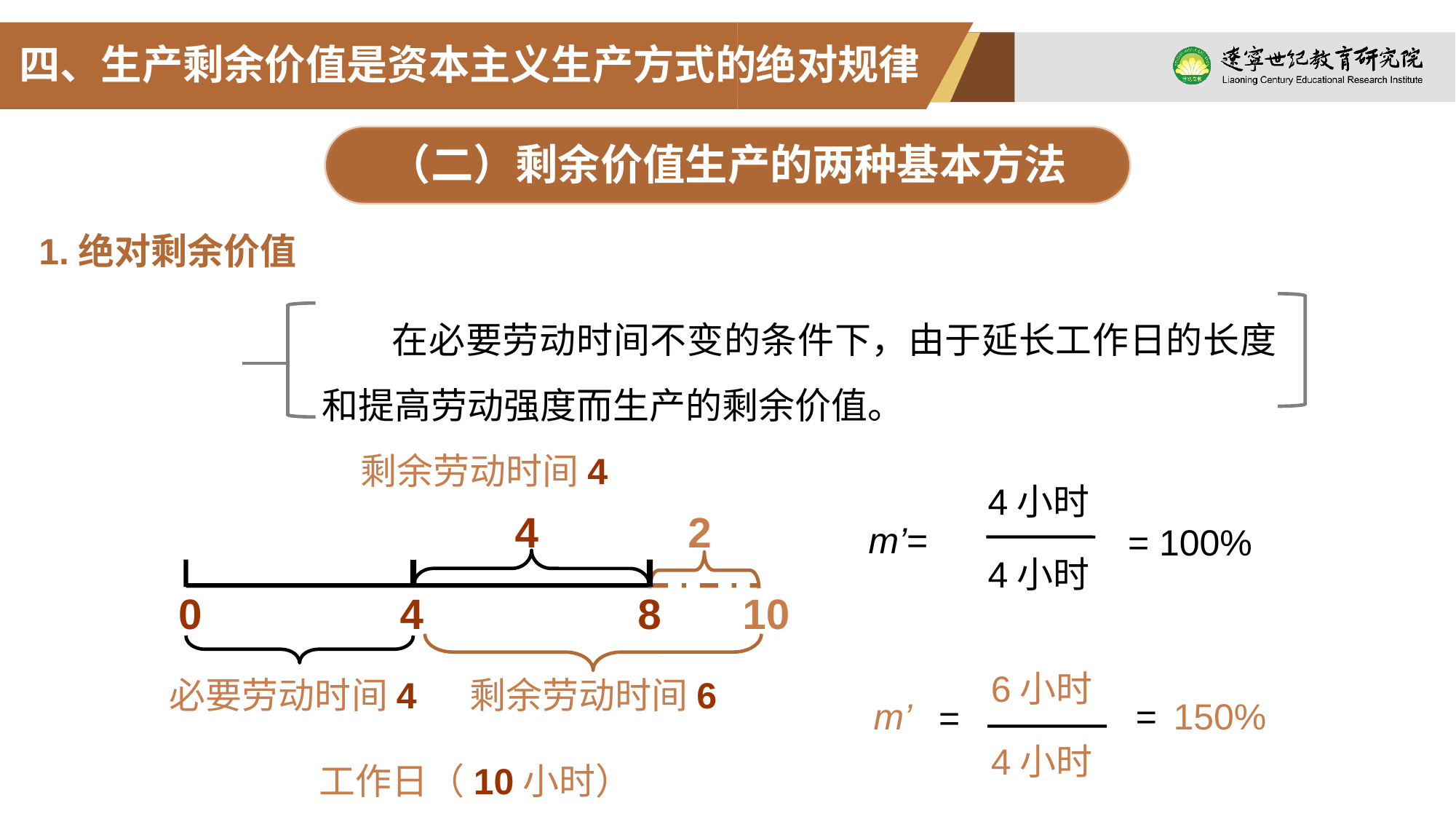

四、生产剩余价值是资本主义生产方式的绝对规律
（二）剩余价值生产的两种基本方法
1.绝对剩余价值
       在必要劳动时间不变的条件下，由于延长工作日的长度和提高劳动强度而生产的剩余价值。

剩余劳动时间4

4小时

4
2
m’=
 = 100%

4小时

0
4
8
10

6小时
m’
=
 150%
=

4小时
必要劳动时间4
剩余劳动时间6
工作日（10小时）